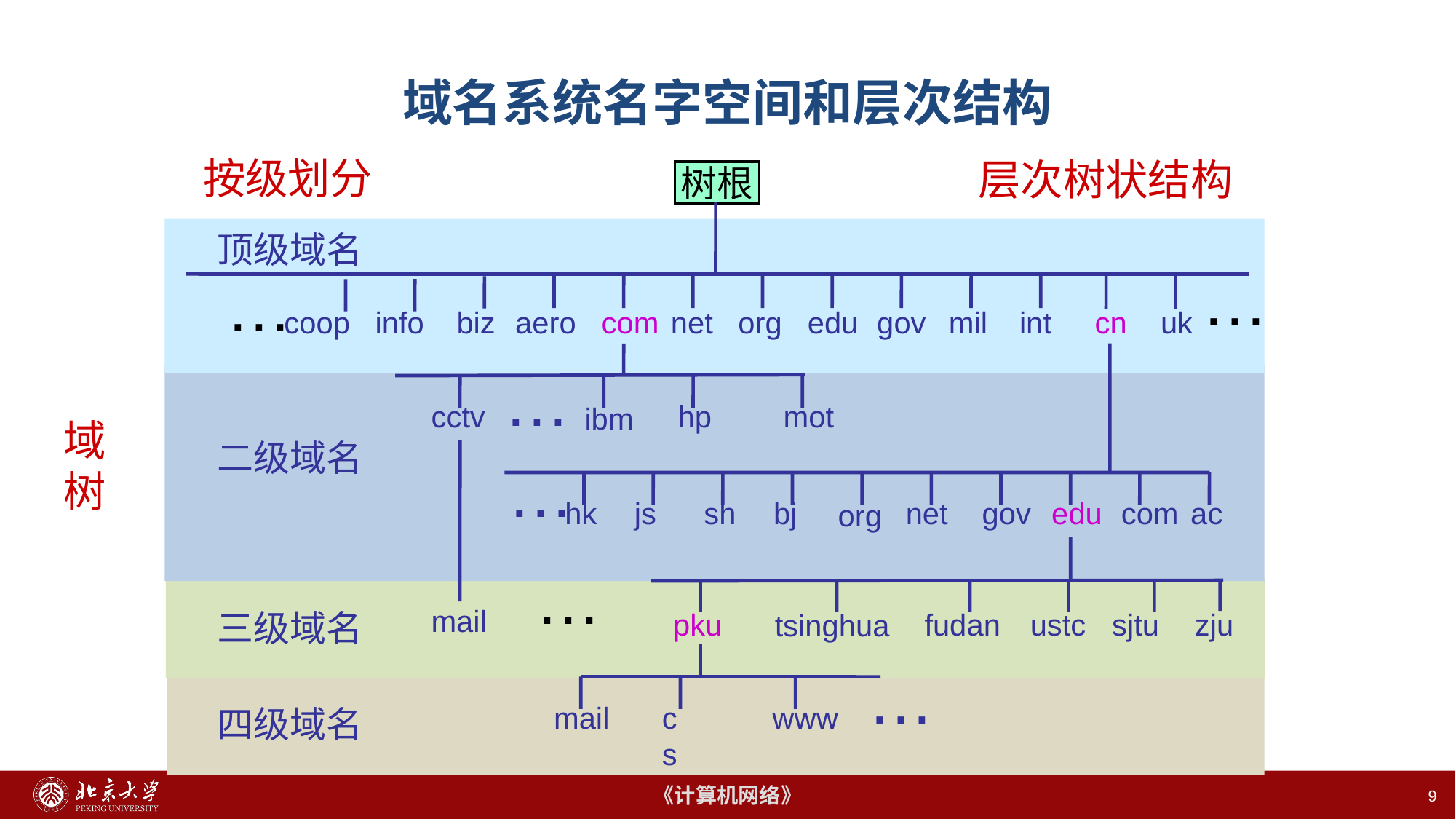

# 域名系统名字空间和层次结构
按级划分
层次树状结构
树根

顶级域名

…
…

coop
info
biz
aero
com
net
org
edu
gov
mil
int
cn
uk
…

cctv
hp
mot
ibm

二级域名
…

hk
js
sh
bj
net
gov
edu
com
ac
org

…

mail
三级域名
pku
fudan
ustc
zju
sjtu
tsinghua
…

mail
cs
www
四级域名
域
树
9